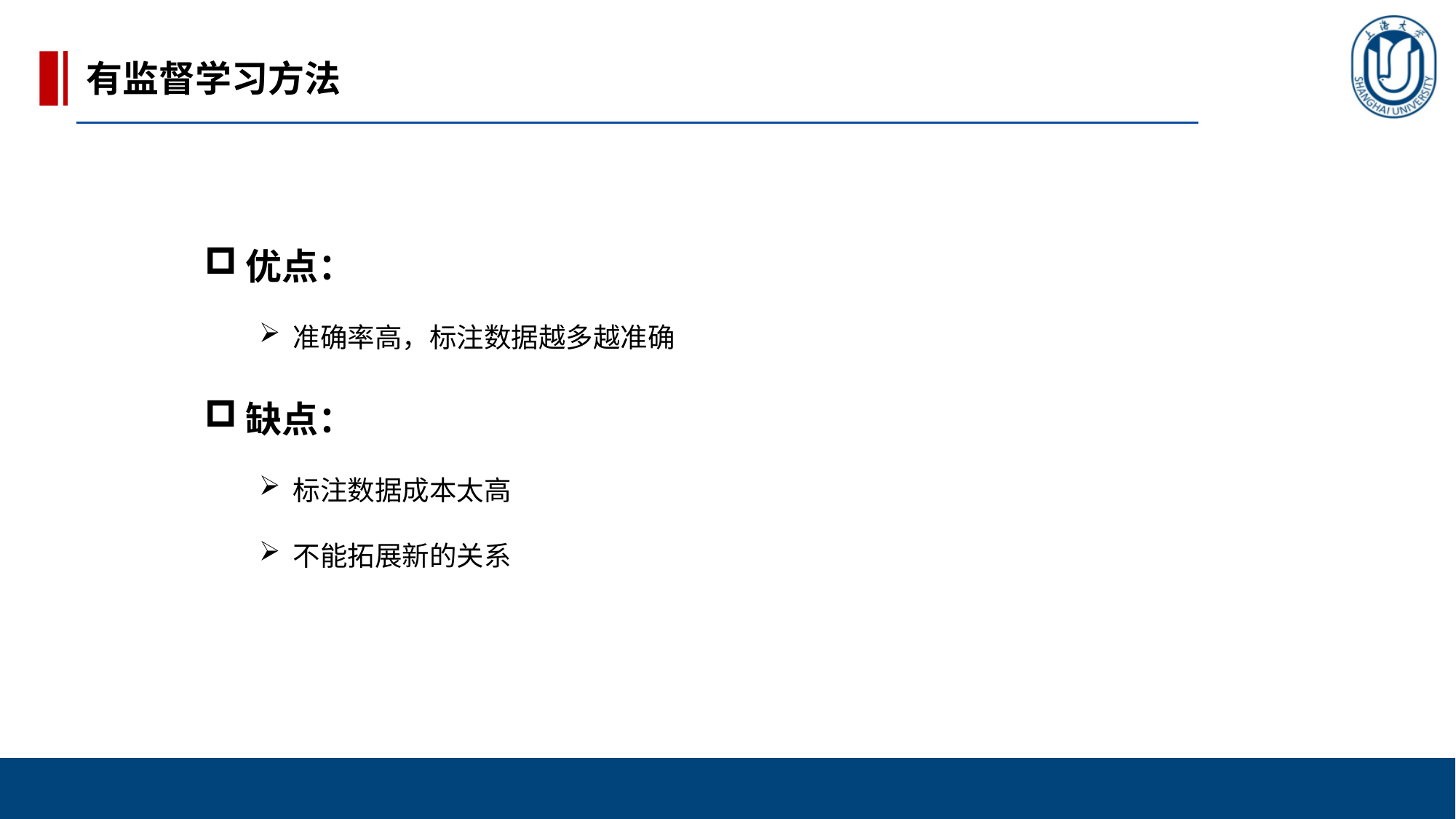

有监督学习方法
优点：
准确率高，标注数据越多越准确
缺点：
标注数据成本太高
不能拓展新的关系
54